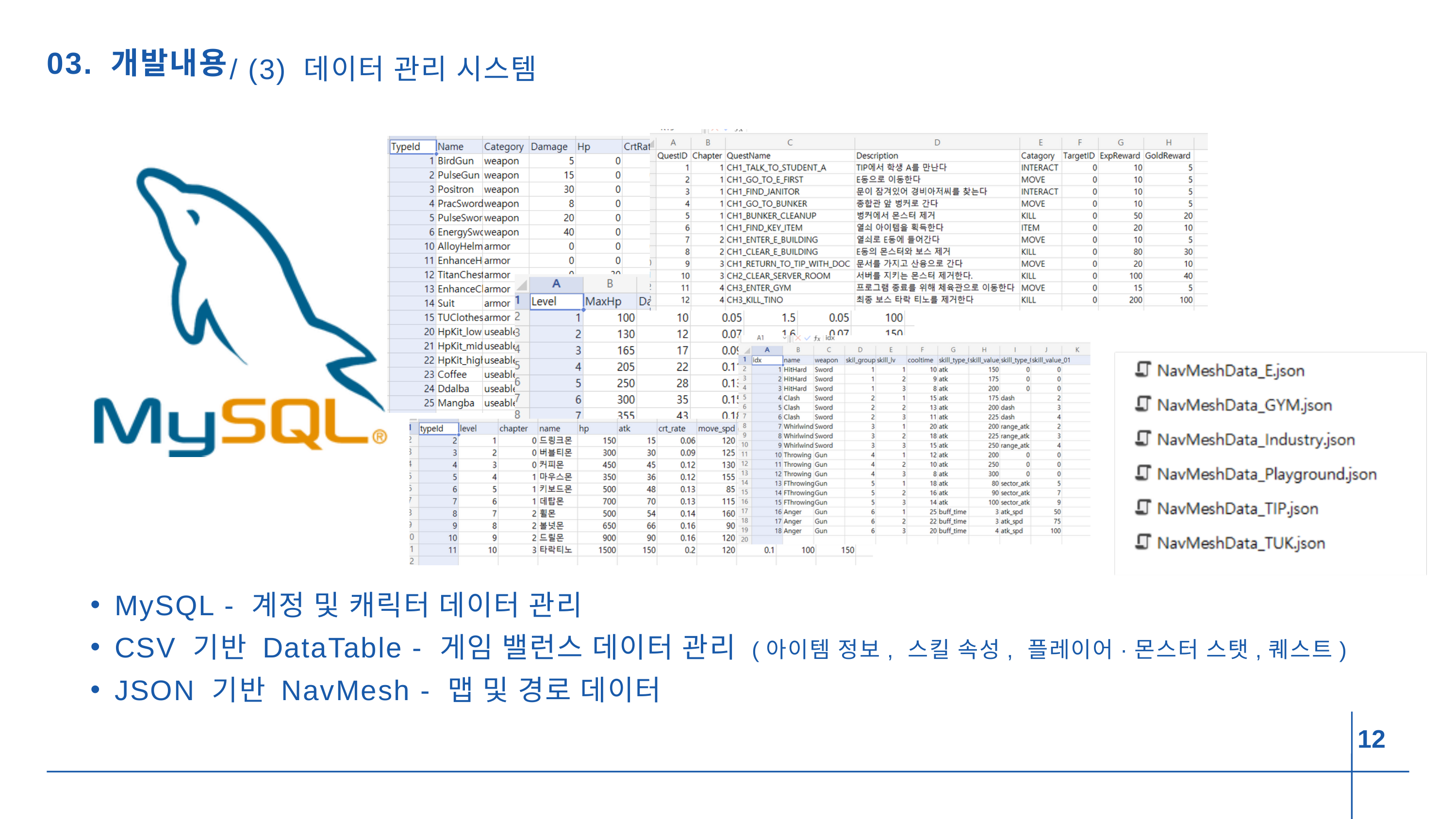

/ (3) 데이터 관리 시스템
03. 개발내용

MySQL - 계정 및 캐릭터 데이터 관리
CSV 기반 DataTable - 게임 밸런스 데이터 관리 (아이템 정보, 스킬 속성, 플레이어·몬스터 스탯,퀘스트)
JSON 기반 NavMesh - 맵 및 경로 데이터

12